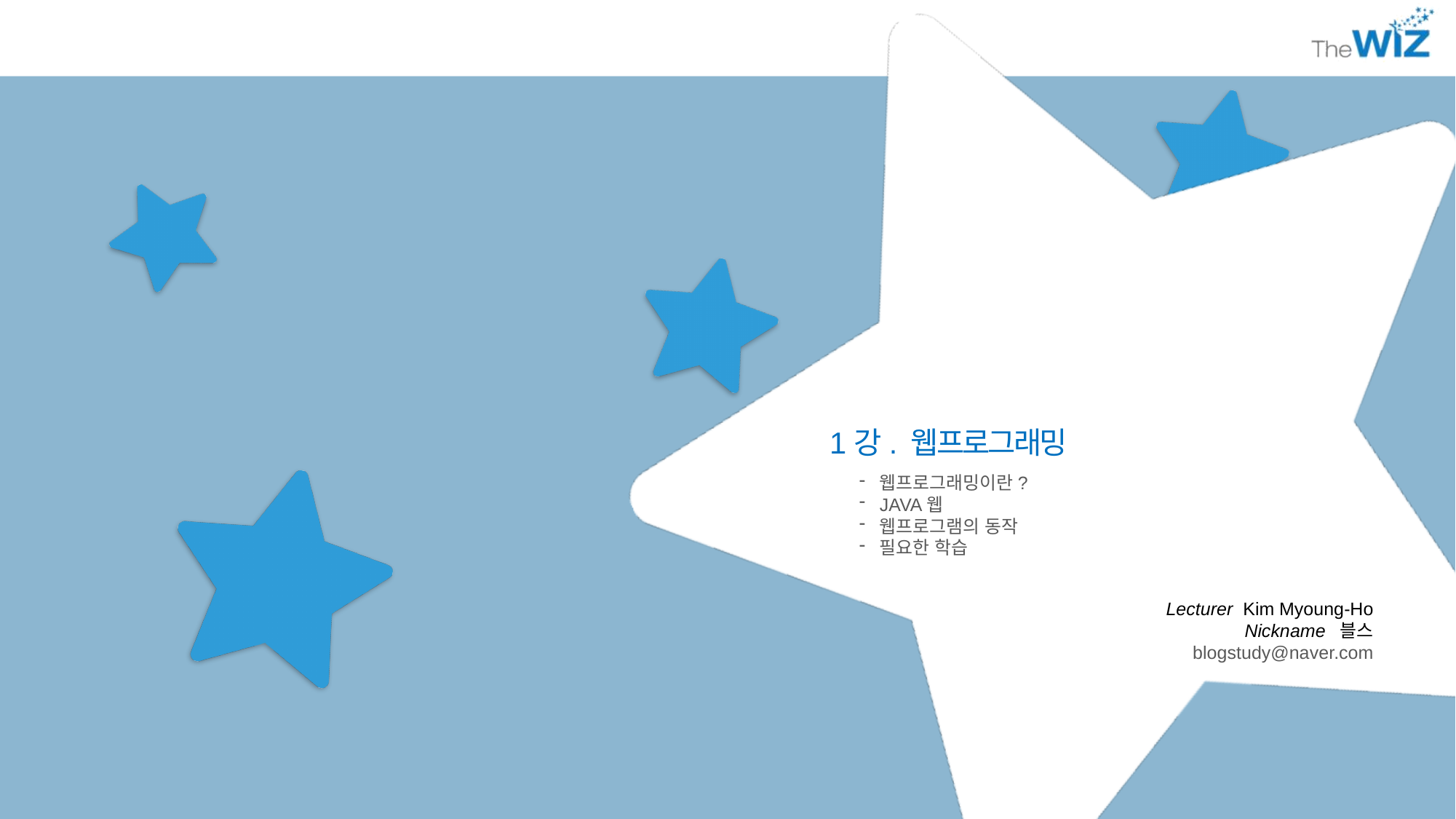

1강. 웹프로그래밍
웹프로그래밍이란?
JAVA웹
웹프로그램의 동작
필요한 학습
Lecturer  Kim Myoung-Ho
Nickname  블스
blogstudy@naver.com